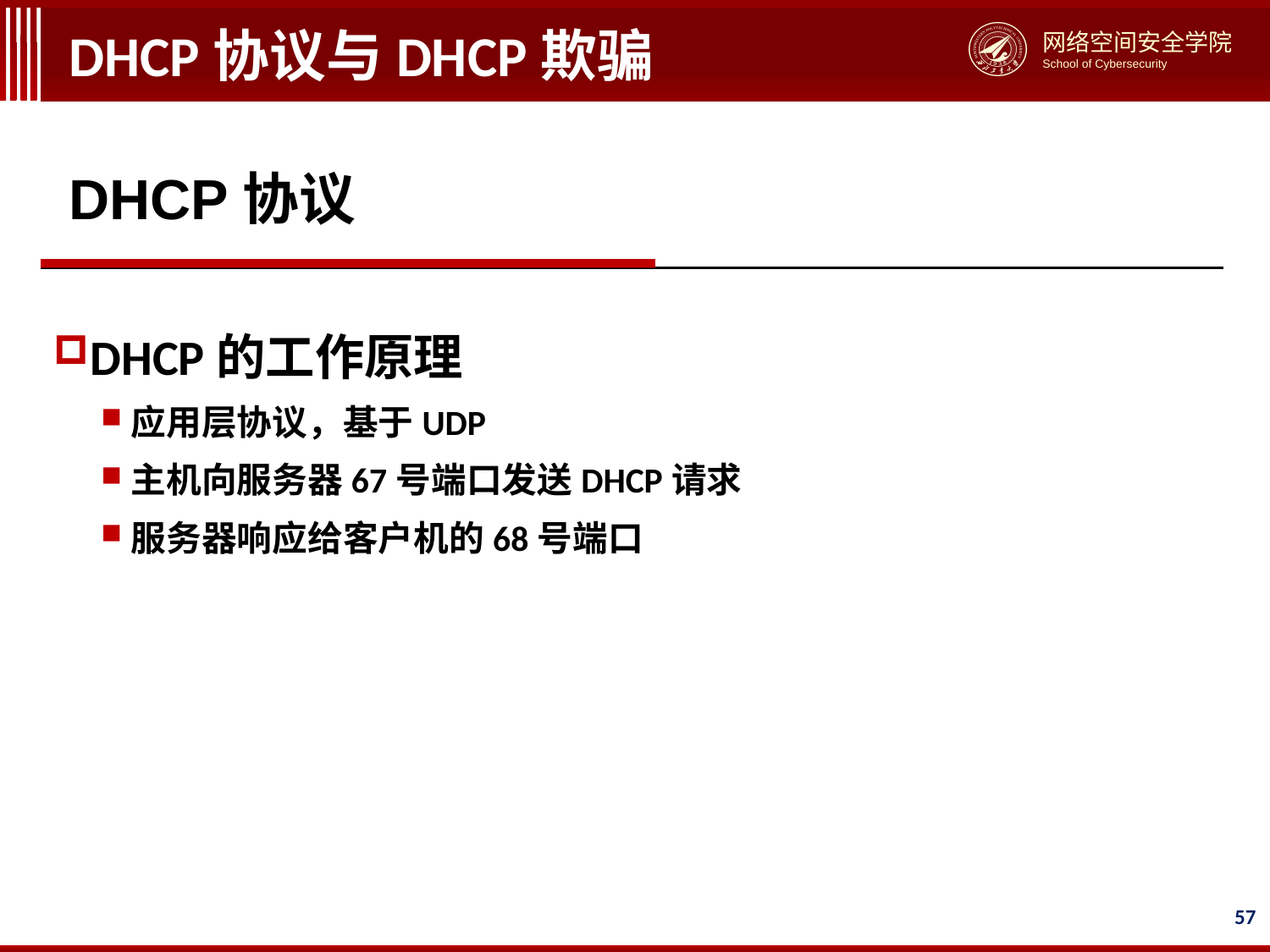

# DHCP协议与DHCP欺骗
DHCP协议
DHCP的工作原理
应用层协议，基于UDP
主机向服务器67号端口发送DHCP请求
服务器响应给客户机的68号端口